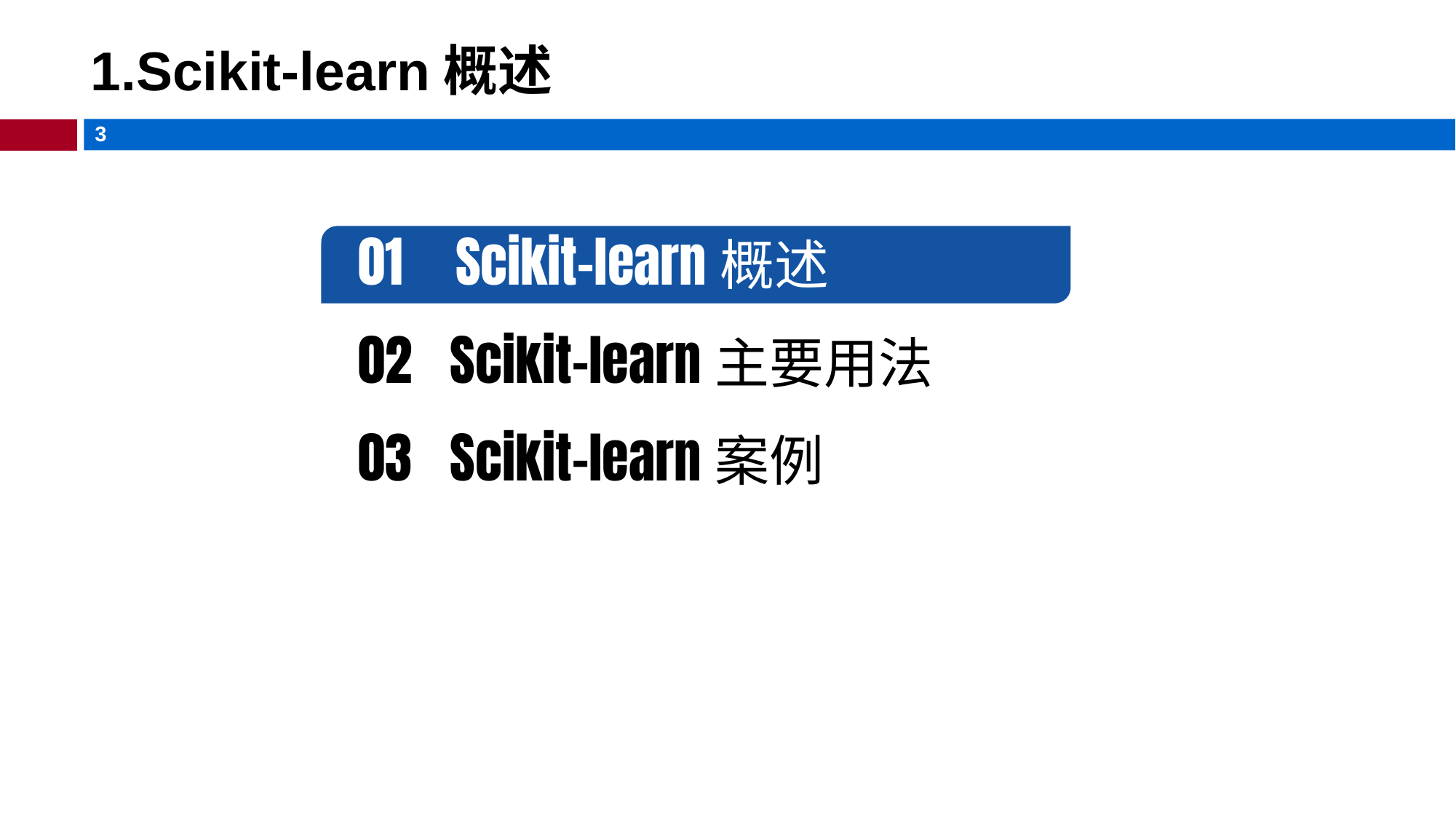

# 1.Scikit-learn概述
01    Scikit-learn概述

02   Scikit-learn主要用法
03   Scikit-learn案例